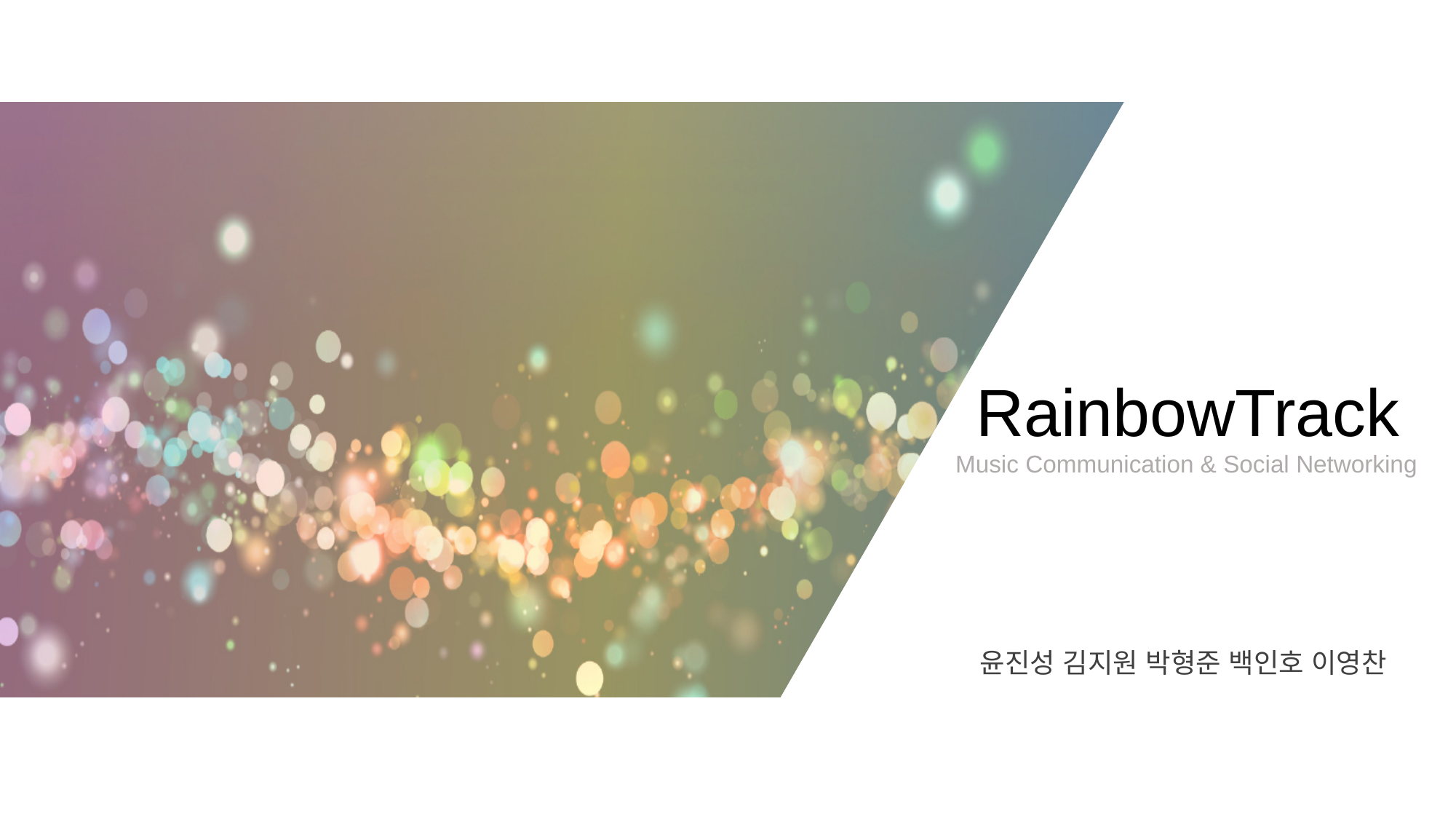

# RainbowTrack
Music Communication & Social Networking
윤진성 김지원 박형준 백인호 이영찬